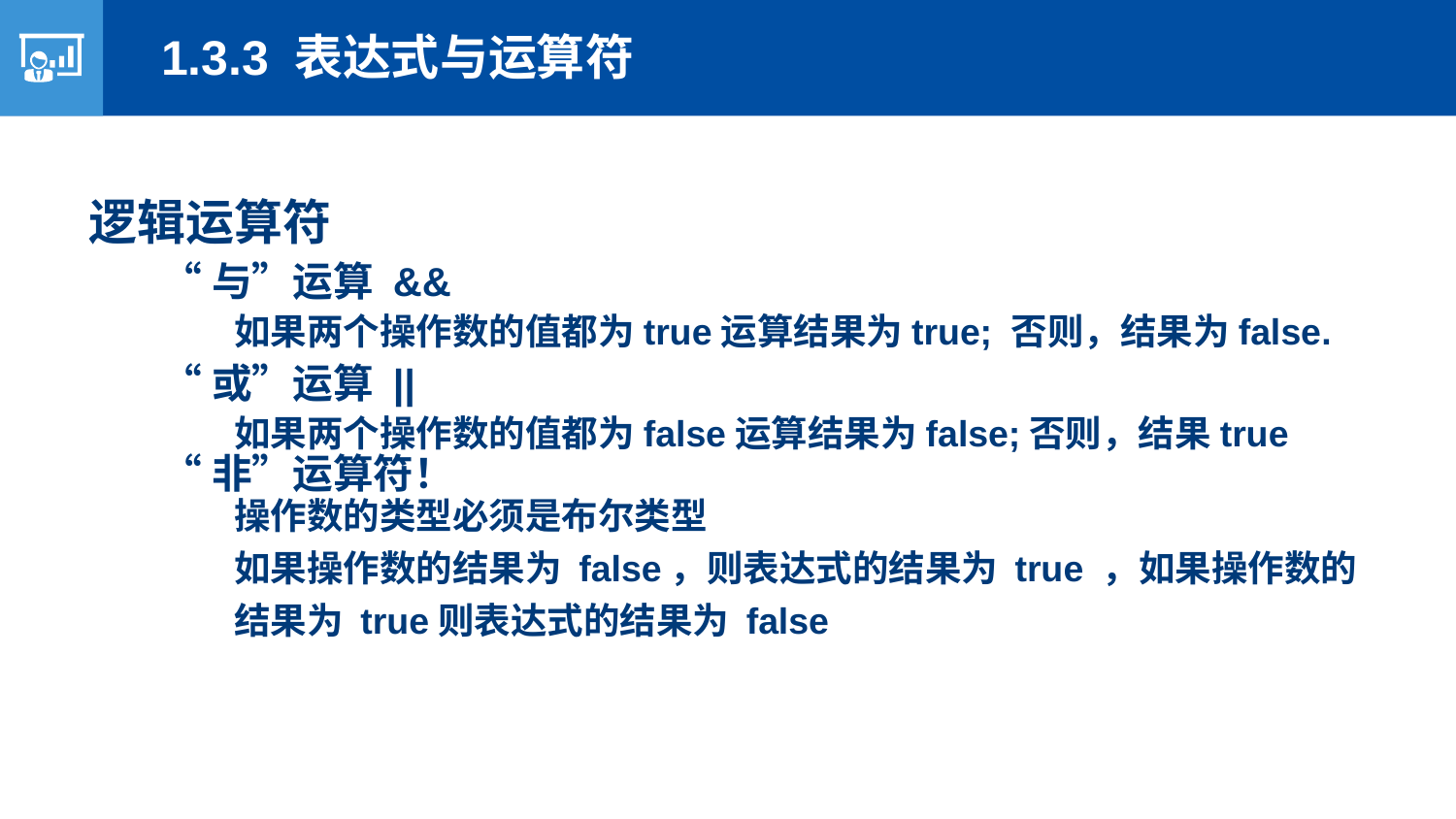

1.3.3 表达式与运算符
逻辑运算符
“与”运算 &&
如果两个操作数的值都为true运算结果为true; 否则，结果为false.
“或”运算 ||
如果两个操作数的值都为false运算结果为false;否则，结果true
“非”运算符！
操作数的类型必须是布尔类型
如果操作数的结果为 false，则表达式的结果为 true ，如果操作数的结果为 true则表达式的结果为 false